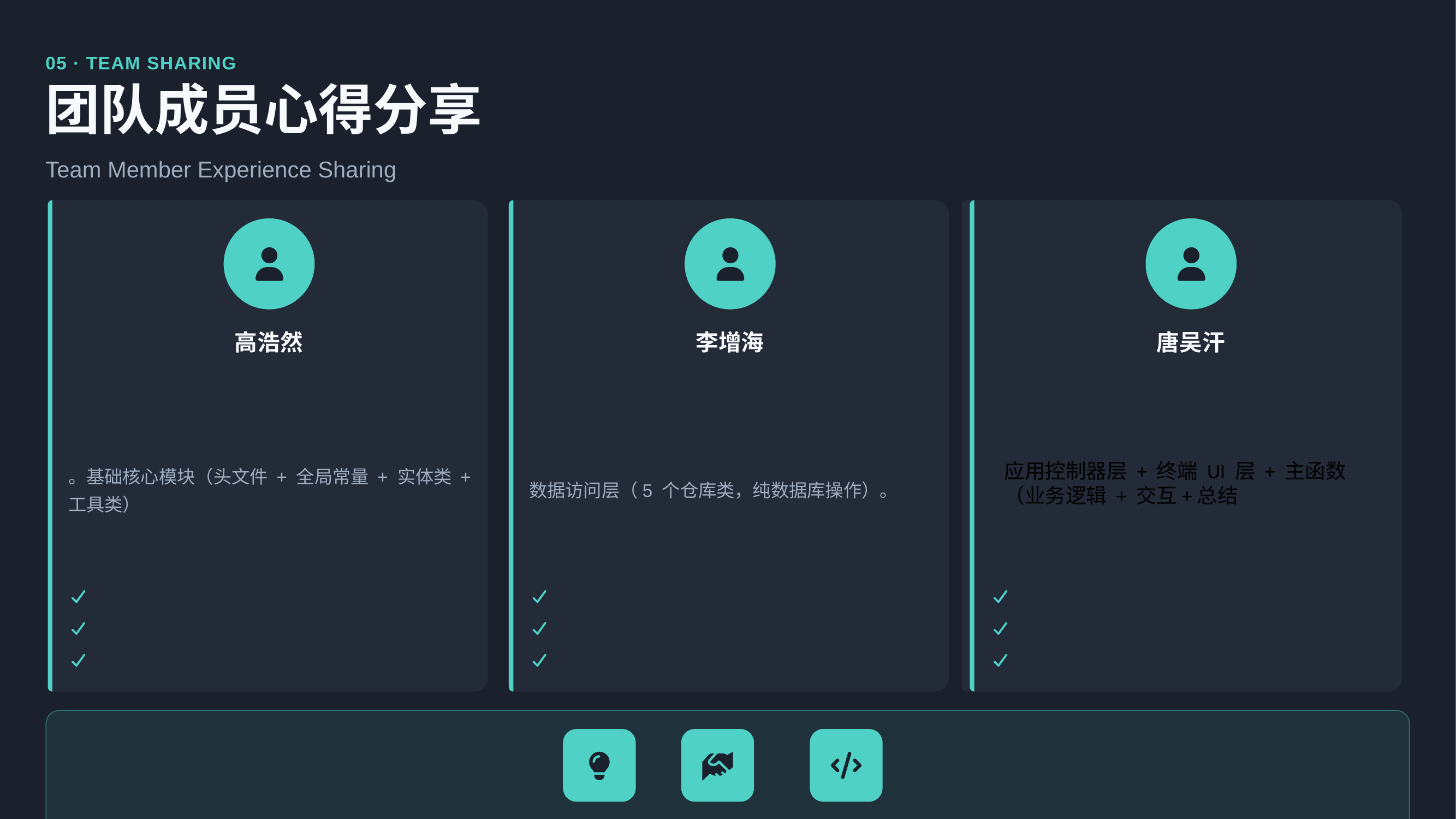

05 · TEAM SHARING
团队成员心得分享
Team Member Experience Sharing

高浩然
李增海
唐吴汗

。基础核心模块（头文件 + 全局常量 + 实体类 + 工具类）
数据访问层（5 个仓库类，纯数据库操作）。
应用控制器层 + 终端 UI 层 + 主函数（业务逻辑 + 交互+总结

持续学习
团队协作
实践出真知